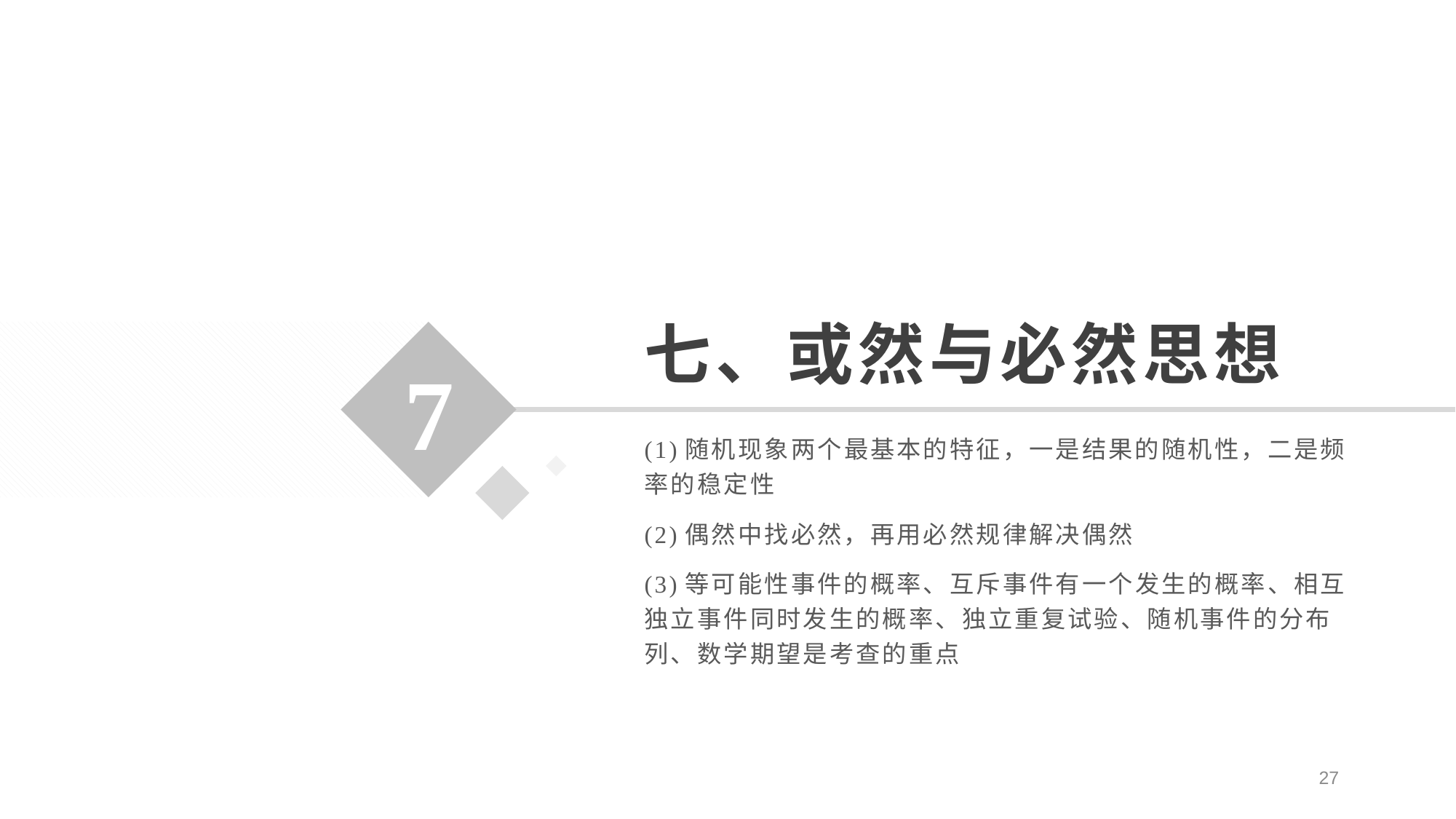

# 七、或然与必然思想
7
(1)随机现象两个最基本的特征，一是结果的随机性，二是频率的稳定性
(2)偶然中找必然，再用必然规律解决偶然
(3)等可能性事件的概率、互斥事件有一个发生的概率、相互独立事件同时发生的概率、独立重复试验、随机事件的分布列、数学期望是考查的重点
27